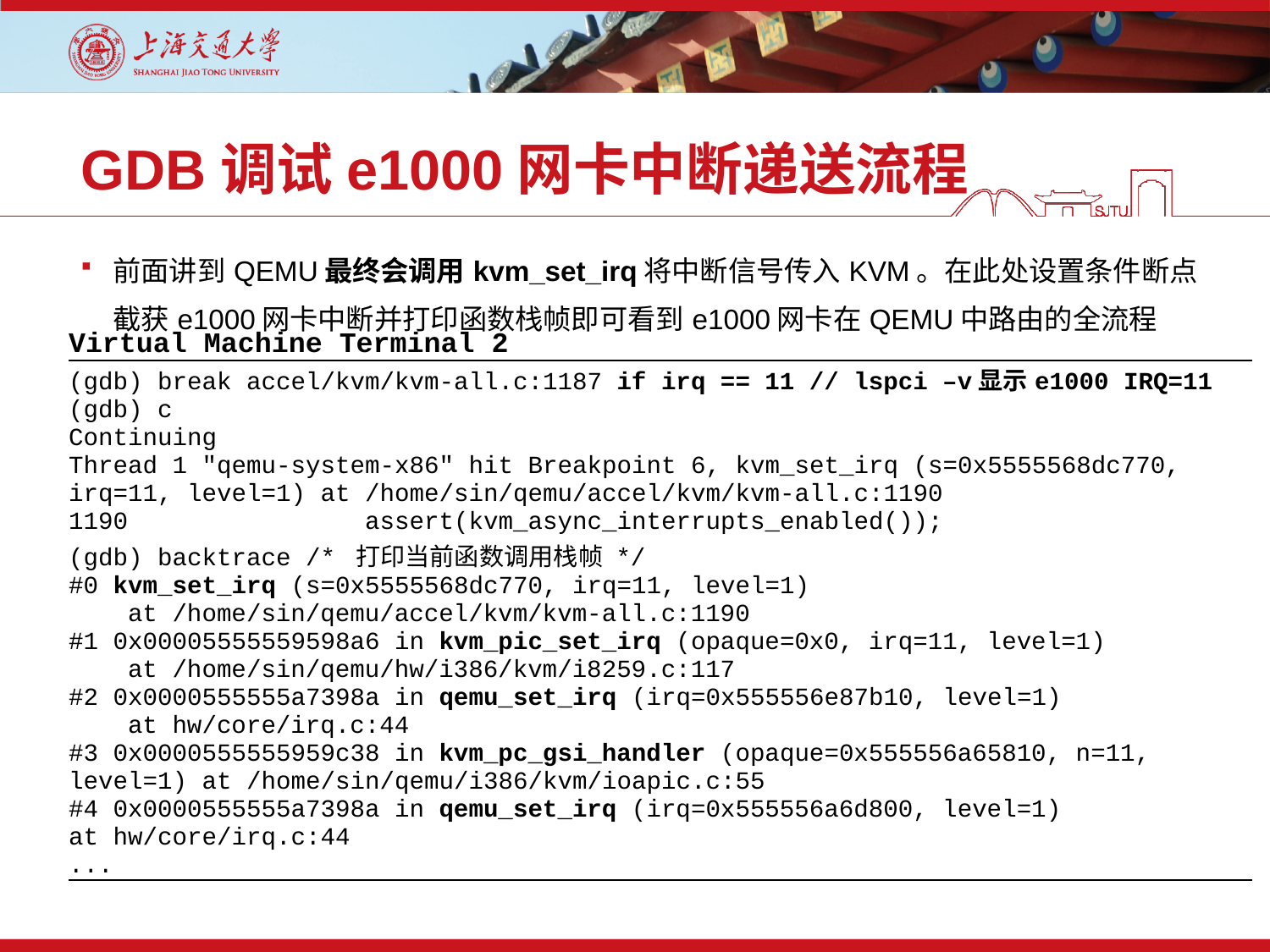

# GDB调试e1000网卡中断递送流程
前面讲到QEMU最终会调用kvm_set_irq将中断信号传入KVM。在此处设置条件断点截获e1000网卡中断并打印函数栈帧即可看到e1000网卡在QEMU中路由的全流程
| Virtual Machine Terminal 2 |
| --- |
| (gdb) break accel/kvm/kvm-all.c:1187 if irq == 11 // lspci –v显示e1000 IRQ=11 (gdb) c Continuing Thread 1 "qemu-system-x86" hit Breakpoint 6, kvm\_set\_irq (s=0x5555568dc770, irq=11, level=1) at /home/sin/qemu/accel/kvm/kvm-all.c:1190 1190 assert(kvm\_async\_interrupts\_enabled()); (gdb) backtrace /\* 打印当前函数调用栈帧 \*/ #0 kvm\_set\_irq (s=0x5555568dc770, irq=11, level=1) at /home/sin/qemu/accel/kvm/kvm-all.c:1190 #1 0x00005555559598a6 in kvm\_pic\_set\_irq (opaque=0x0, irq=11, level=1) at /home/sin/qemu/hw/i386/kvm/i8259.c:117 #2 0x0000555555a7398a in qemu\_set\_irq (irq=0x555556e87b10, level=1) at hw/core/irq.c:44 #3 0x0000555555959c38 in kvm\_pc\_gsi\_handler (opaque=0x555556a65810, n=11, level=1) at /home/sin/qemu/i386/kvm/ioapic.c:55 #4 0x0000555555a7398a in qemu\_set\_irq (irq=0x555556a6d800, level=1) at hw/core/irq.c:44 ... |